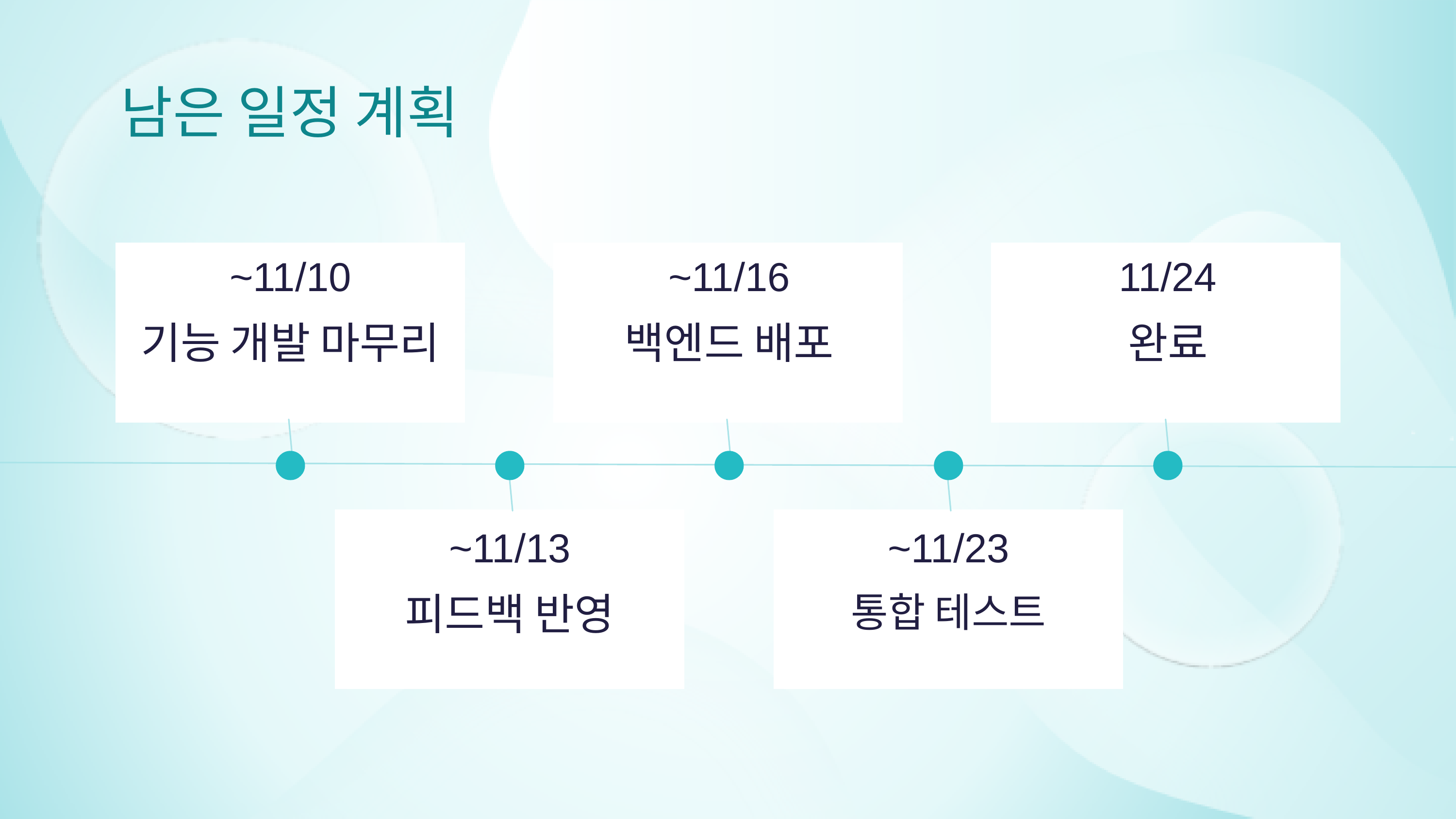

남은 일정 계획

~11/10
~11/16
11/24
백엔드 배포
완료
기능 개발 마무리

~11/13
~11/23
피드백 반영
통합 테스트